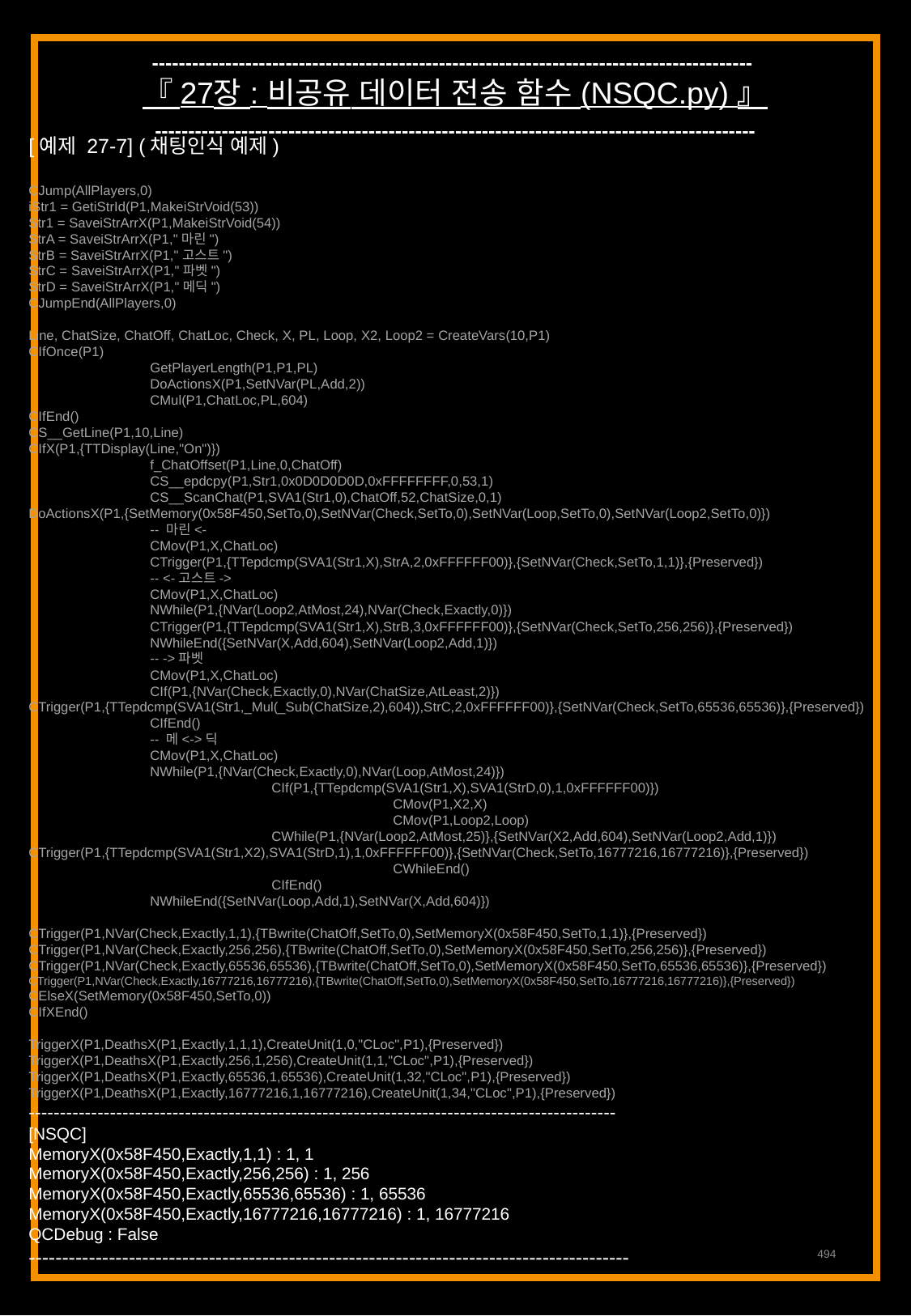

------------------------------------------------------------------------------------------
『 27장 : 비공유 데이터 전송 함수 (NSQC.py) 』
------------------------------------------------------------------------------------------
[예제 27-7] (채팅인식 예제)

CJump(AllPlayers,0)
iStr1 = GetiStrId(P1,MakeiStrVoid(53))
Str1 = SaveiStrArrX(P1,MakeiStrVoid(54))
StrA = SaveiStrArrX(P1,"마린")
StrB = SaveiStrArrX(P1,"고스트")
StrC = SaveiStrArrX(P1,"파벳")
StrD = SaveiStrArrX(P1,"메딕")
CJumpEnd(AllPlayers,0)

Line, ChatSize, ChatOff, ChatLoc, Check, X, PL, Loop, X2, Loop2 = CreateVars(10,P1)
CIfOnce(P1)
	GetPlayerLength(P1,P1,PL)
	DoActionsX(P1,SetNVar(PL,Add,2))
	CMul(P1,ChatLoc,PL,604)
CIfEnd()
CS__GetLine(P1,10,Line)
CIfX(P1,{TTDisplay(Line,"On")})
	f_ChatOffset(P1,Line,0,ChatOff)
	CS__epdcpy(P1,Str1,0x0D0D0D0D,0xFFFFFFFF,0,53,1)
	CS__ScanChat(P1,SVA1(Str1,0),ChatOff,52,ChatSize,0,1)
DoActionsX(P1,{SetMemory(0x58F450,SetTo,0),SetNVar(Check,SetTo,0),SetNVar(Loop,SetTo,0),SetNVar(Loop2,SetTo,0)})
	-- 마린<-
	CMov(P1,X,ChatLoc)
	CTrigger(P1,{TTepdcmp(SVA1(Str1,X),StrA,2,0xFFFFFF00)},{SetNVar(Check,SetTo,1,1)},{Preserved})
	-- <-고스트->
	CMov(P1,X,ChatLoc)
	NWhile(P1,{NVar(Loop2,AtMost,24),NVar(Check,Exactly,0)})
	CTrigger(P1,{TTepdcmp(SVA1(Str1,X),StrB,3,0xFFFFFF00)},{SetNVar(Check,SetTo,256,256)},{Preserved})
	NWhileEnd({SetNVar(X,Add,604),SetNVar(Loop2,Add,1)})
	-- ->파벳
	CMov(P1,X,ChatLoc)
	CIf(P1,{NVar(Check,Exactly,0),NVar(ChatSize,AtLeast,2)})
CTrigger(P1,{TTepdcmp(SVA1(Str1,_Mul(_Sub(ChatSize,2),604)),StrC,2,0xFFFFFF00)},{SetNVar(Check,SetTo,65536,65536)},{Preserved})
	CIfEnd()
	-- 메<->딕
	CMov(P1,X,ChatLoc)
	NWhile(P1,{NVar(Check,Exactly,0),NVar(Loop,AtMost,24)})
		CIf(P1,{TTepdcmp(SVA1(Str1,X),SVA1(StrD,0),1,0xFFFFFF00)})
			CMov(P1,X2,X)
			CMov(P1,Loop2,Loop)
		CWhile(P1,{NVar(Loop2,AtMost,25)},{SetNVar(X2,Add,604),SetNVar(Loop2,Add,1)})
CTrigger(P1,{TTepdcmp(SVA1(Str1,X2),SVA1(StrD,1),1,0xFFFFFF00)},{SetNVar(Check,SetTo,16777216,16777216)},{Preserved})
			CWhileEnd()
		CIfEnd()
	NWhileEnd({SetNVar(Loop,Add,1),SetNVar(X,Add,604)})

CTrigger(P1,NVar(Check,Exactly,1,1),{TBwrite(ChatOff,SetTo,0),SetMemoryX(0x58F450,SetTo,1,1)},{Preserved})
CTrigger(P1,NVar(Check,Exactly,256,256),{TBwrite(ChatOff,SetTo,0),SetMemoryX(0x58F450,SetTo,256,256)},{Preserved})
CTrigger(P1,NVar(Check,Exactly,65536,65536),{TBwrite(ChatOff,SetTo,0),SetMemoryX(0x58F450,SetTo,65536,65536)},{Preserved})
CTrigger(P1,NVar(Check,Exactly,16777216,16777216),{TBwrite(ChatOff,SetTo,0),SetMemoryX(0x58F450,SetTo,16777216,16777216)},{Preserved})
CElseX(SetMemory(0x58F450,SetTo,0))
CIfXEnd()

TriggerX(P1,DeathsX(P1,Exactly,1,1,1),CreateUnit(1,0,"CLoc",P1),{Preserved})
TriggerX(P1,DeathsX(P1,Exactly,256,1,256),CreateUnit(1,1,"CLoc",P1),{Preserved})
TriggerX(P1,DeathsX(P1,Exactly,65536,1,65536),CreateUnit(1,32,"CLoc",P1),{Preserved})
TriggerX(P1,DeathsX(P1,Exactly,16777216,1,16777216),CreateUnit(1,34,"CLoc",P1),{Preserved})
----------------------------------------------------------------------------------------------
[NSQC]
MemoryX(0x58F450,Exactly,1,1) : 1, 1
MemoryX(0x58F450,Exactly,256,256) : 1, 256
MemoryX(0x58F450,Exactly,65536,65536) : 1, 65536
MemoryX(0x58F450,Exactly,16777216,16777216) : 1, 16777216
QCDebug : False
------------------------------------------------------------------------------------------
494